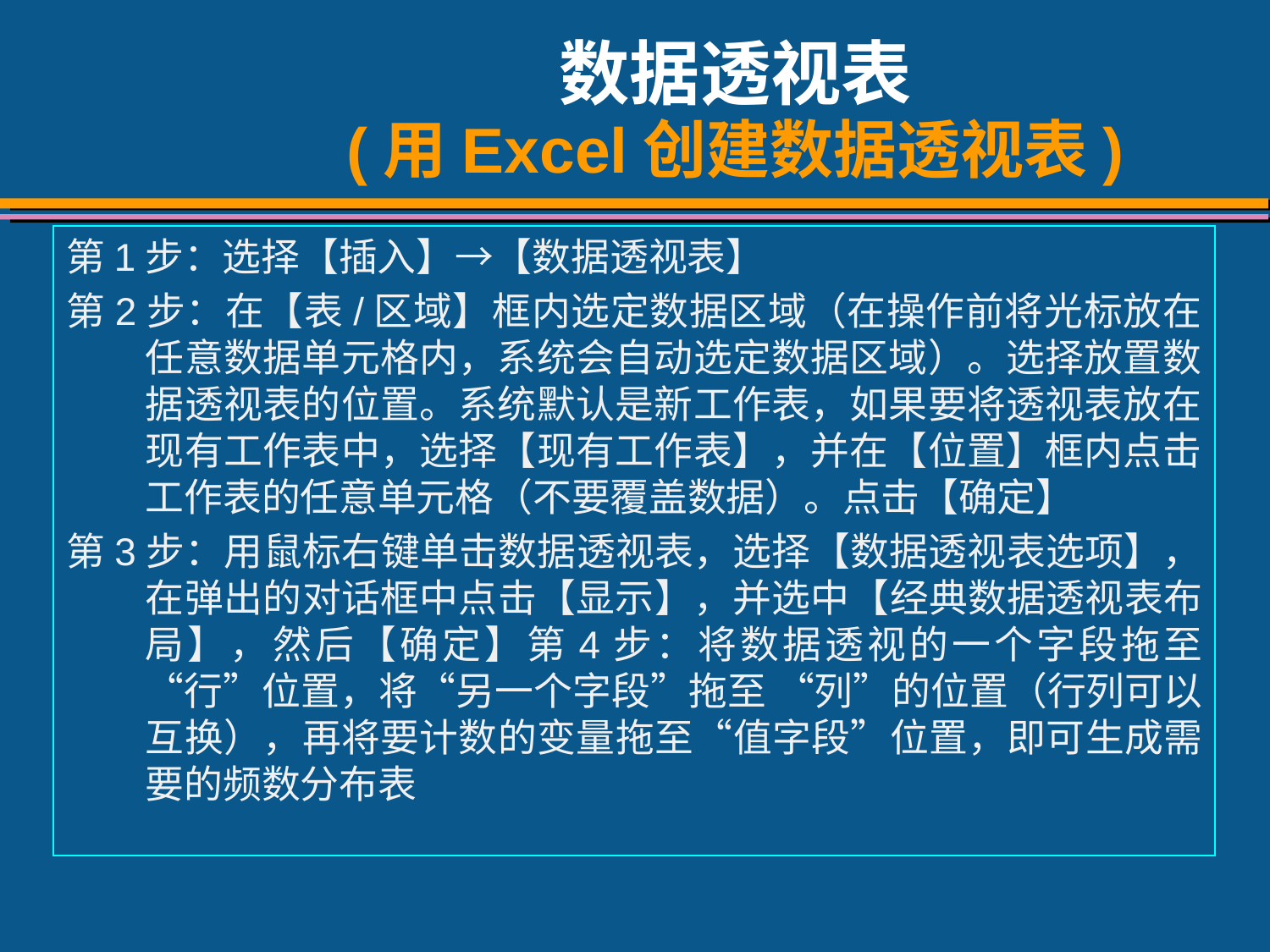

# 数据透视表 (用Excel创建数据透视表)
第1步：选择【插入】→【数据透视表】
第2步：在【表/区域】框内选定数据区域（在操作前将光标放在任意数据单元格内，系统会自动选定数据区域）。选择放置数据透视表的位置。系统默认是新工作表，如果要将透视表放在现有工作表中，选择【现有工作表】，并在【位置】框内点击工作表的任意单元格（不要覆盖数据）。点击【确定】
第3步：用鼠标右键单击数据透视表，选择【数据透视表选项】，在弹出的对话框中点击【显示】，并选中【经典数据透视表布局】，然后【确定】第4步：将数据透视的一个字段拖至“行”位置，将“另一个字段”拖至 “列”的位置（行列可以互换），再将要计数的变量拖至“值字段”位置，即可生成需要的频数分布表